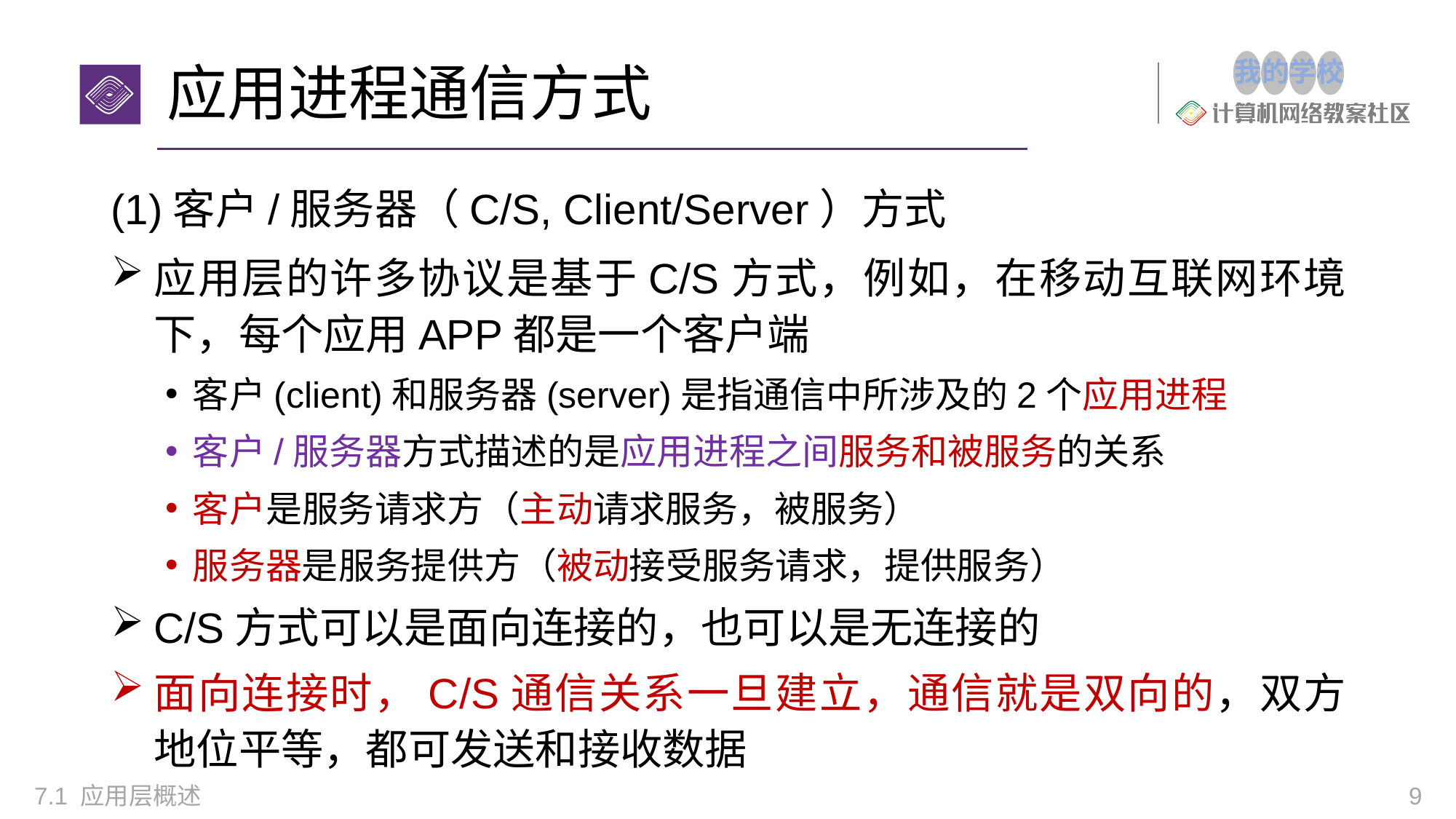

# 应用进程通信方式
(1)客户/服务器（C/S, Client/Server）方式
应用层的许多协议是基于C/S方式，例如，在移动互联网环境下，每个应用APP都是一个客户端
客户(client)和服务器(server)是指通信中所涉及的2个应用进程
客户/服务器方式描述的是应用进程之间服务和被服务的关系
客户是服务请求方（主动请求服务，被服务）
服务器是服务提供方（被动接受服务请求，提供服务）
C/S方式可以是面向连接的，也可以是无连接的
面向连接时，C/S通信关系一旦建立，通信就是双向的，双方地位平等，都可发送和接收数据
7.1 应用层概述
9